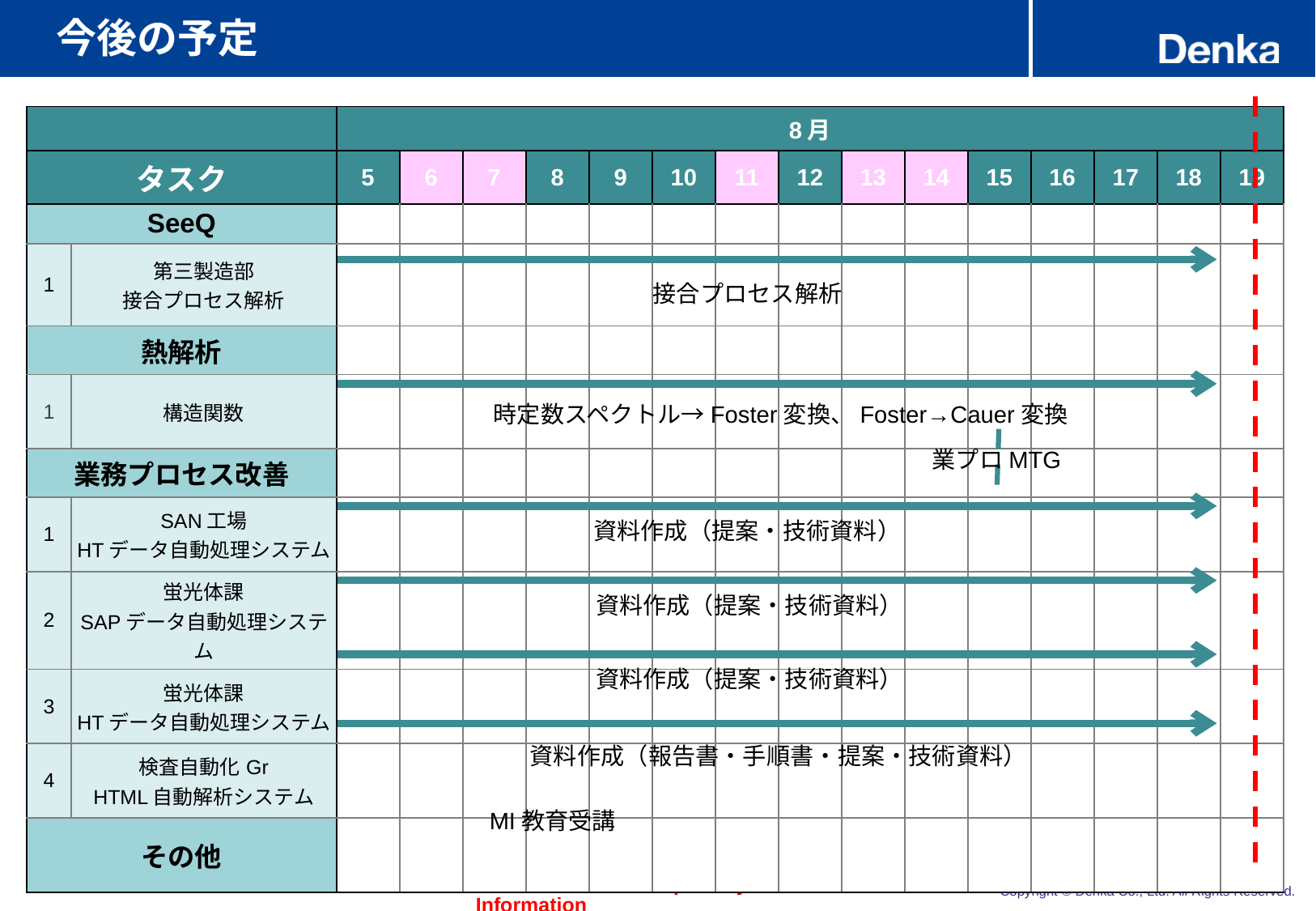

# 今後の予定
|  |  | 8月 |  | 8月 |  |  |  |  |  |  |  | 8月 |  |  |  |  |
| --- | --- | --- | --- | --- | --- | --- | --- | --- | --- | --- | --- | --- | --- | --- | --- | --- |
| タスク |  | 5 | 6 | 7 | 8 | 9 | 10 | 11 | 12 | 13 | 14 | 15 | 16 | 17 | 18 | 19 |
| SeeQ |  |  |  |  |  |  |  |  |  |  |  |  |  |  |  |  |
| 1 | 第三製造部 接合プロセス解析 |  |  |  |  |  |  |  |  |  |  |  |  |  |  |  |
| 熱解析 |  |  |  |  |  |  |  |  |  |  |  |  |  |  |  |  |
| 1 | 構造関数 |  |  |  |  |  |  |  |  |  |  |  |  |  |  |  |
| 業務プロセス改善 |  |  |  |  |  |  |  |  |  |  |  |  |  |  |  |  |
| 1 | SAN工場 HTデータ自動処理システム |  |  |  |  |  |  |  |  |  |  |  |  |  |  |  |
| 2 | 蛍光体課 SAPデータ自動処理システム |  |  |  |  |  |  |  |  |  |  |  |  |  |  |  |
| 3 | 蛍光体課 HTデータ自動処理システム |  |  |  |  |  |  |  |  |  |  |  |  |  |  |  |
| 4 | 検査自動化Gr HTML自動解析システム |  |  |  |  |  |  |  |  |  |  |  |  |  |  |  |
| その他 |  |  |  |  |  |  |  |  |  |  |  |  |  |  |  |  |
接合プロセス解析
時定数スペクトル→Foster変換、Foster→Cauer変換
業プロMTG
資料作成（提案・技術資料）
資料作成（提案・技術資料）
資料作成（提案・技術資料）
資料作成（報告書・手順書・提案・技術資料）
MI教育受講